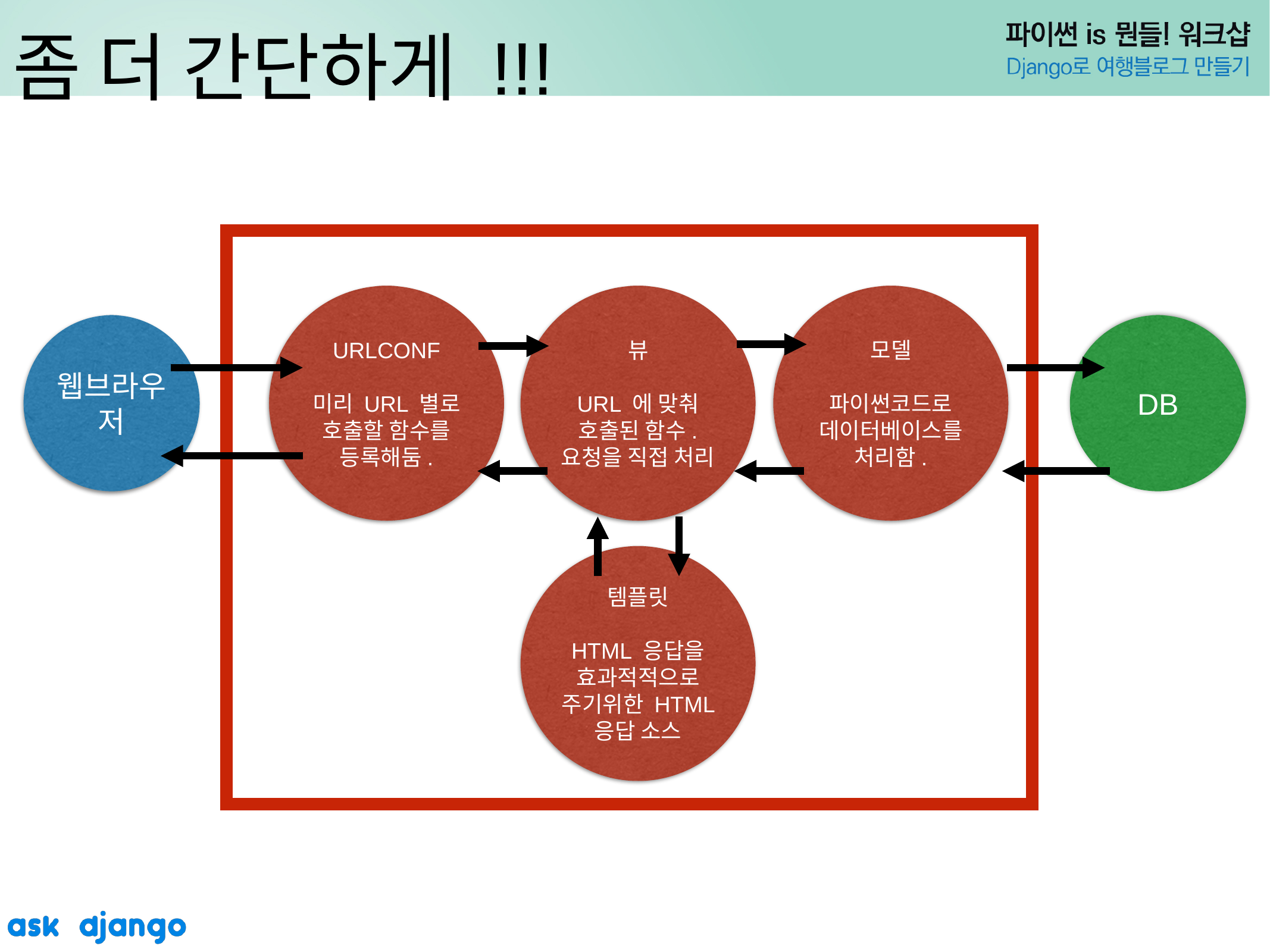

# 좀 더 간단하게 !!!

URLCONF

미리 URL 별로
호출할 함수를
등록해둠.
뷰

URL 에 맞춰
호출된 함수.
요청을 직접 처리
모델

파이썬코드로 데이터베이스를 처리함.
웹브라우저
DB

템플릿

HTML 응답을 효과적적으로 주기위한 HTML 응답 소스